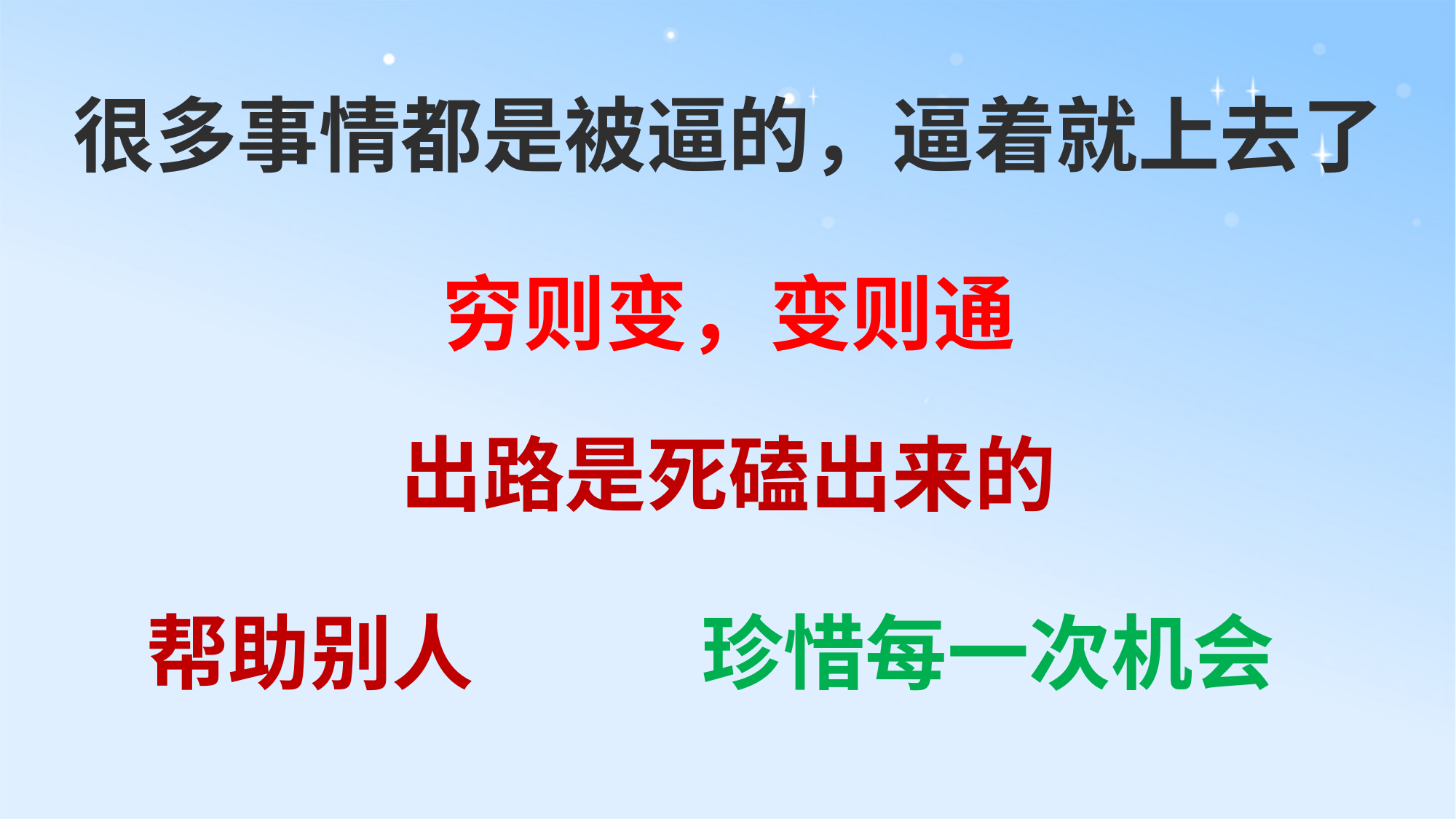

很多事情都是被逼的，逼着就上去了
穷则变，变则通
出路是死磕出来的
帮助别人
珍惜每一次机会